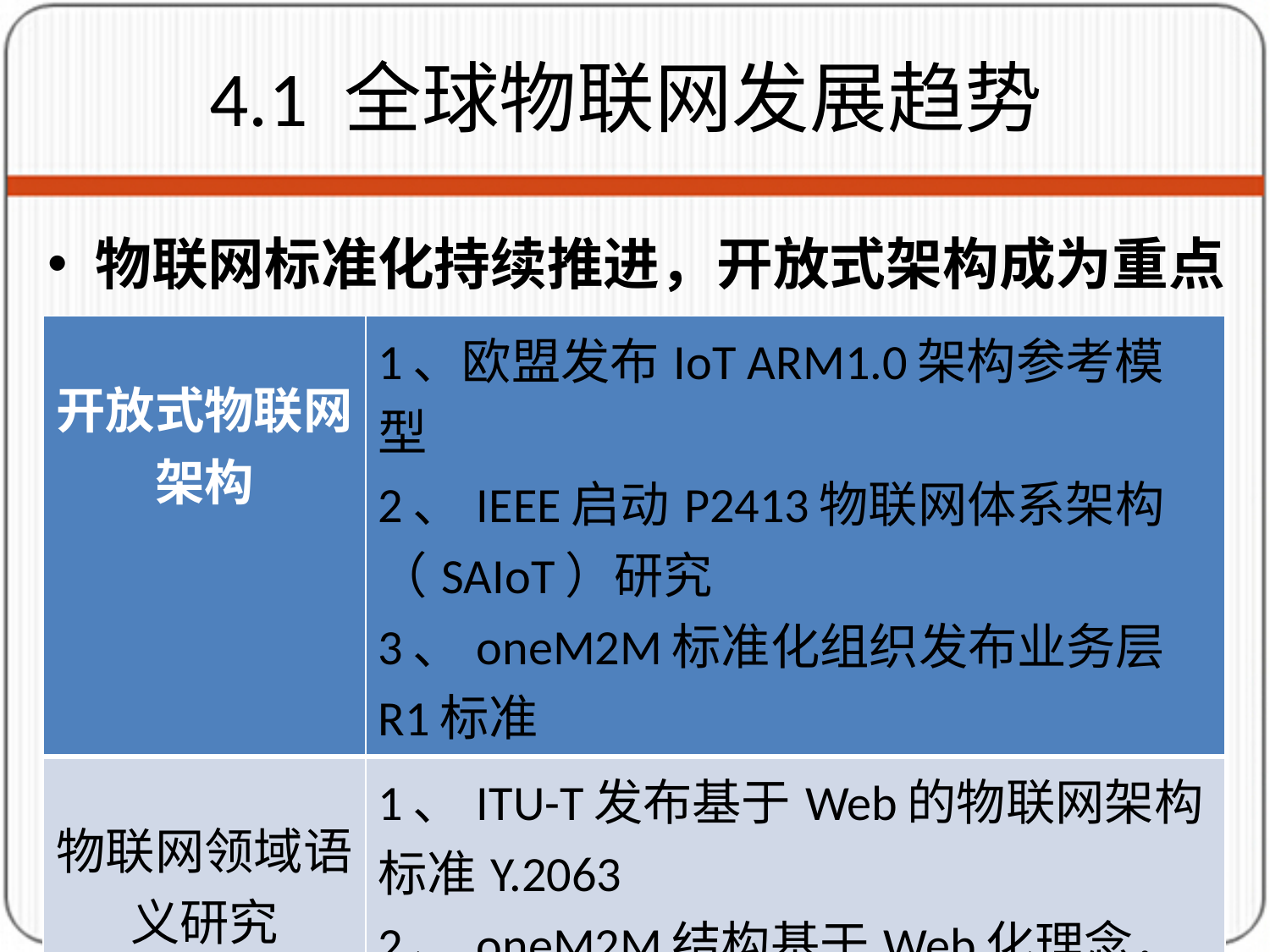

# 4.1 全球物联网发展趋势
物联网标准化持续推进，开放式架构成为重点
| 开放式物联网架构 | 1、欧盟发布IoT ARM1.0架构参考模型 2、IEEE启动P2413物联网体系架构（SAIoT）研究 3、oneM2M标准化组织发布业务层R1标准 |
| --- | --- |
| 物联网领域语义研究 | 1、ITU-T发布基于Web的物联网架构标准Y.2063 2、oneM2M结构基于Web化理念，采用URI统一标识 3、IETF制定CoAP协议 |